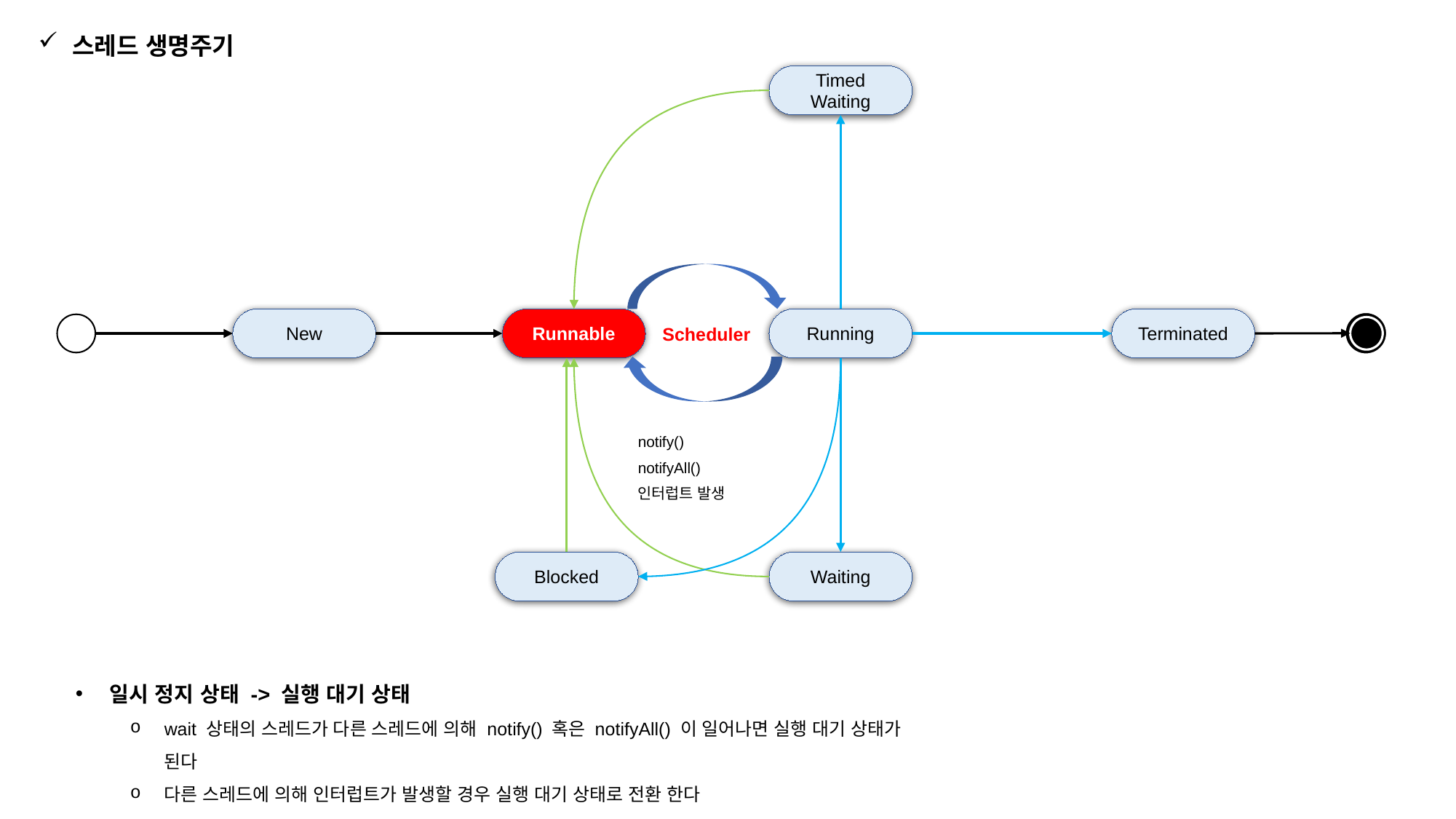

스레드 생명주기
Timed
Waiting

New
Runnable
Terminated
Running

Scheduler

notify()
notifyAll()
인터럽트 발생
Blocked
Waiting
일시 정지 상태 -> 실행 대기 상태
wait 상태의 스레드가 다른 스레드에 의해 notify() 혹은 notifyAll() 이 일어나면 실행 대기 상태가 된다
다른 스레드에 의해 인터럽트가 발생할 경우 실행 대기 상태로 전환 한다